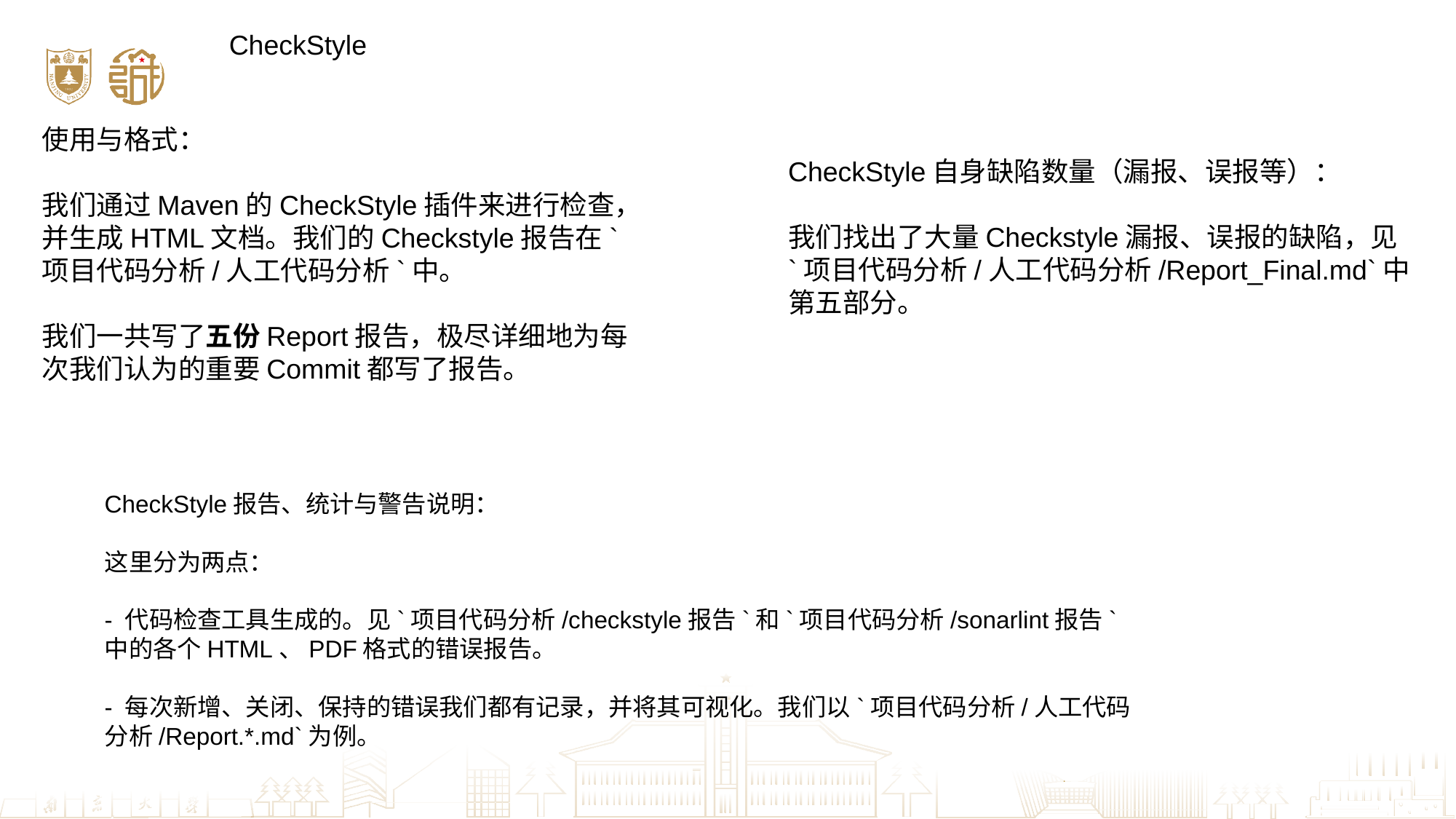

CheckStyle
使用与格式：

我们通过Maven的CheckStyle插件来进行检查，并生成HTML文档。我们的Checkstyle报告在`项目代码分析/人工代码分析`中。

我们一共写了五份Report报告，极尽详细地为每次我们认为的重要Commit都写了报告。
CheckStyle自身缺陷数量（漏报、误报等）：

我们找出了大量Checkstyle漏报、误报的缺陷，见`项目代码分析/人工代码分析/Report_Final.md`中第五部分。
CheckStyle报告、统计与警告说明：

这里分为两点：

- 代码检查工具生成的。见`项目代码分析/checkstyle报告`和`项目代码分析/sonarlint报告`中的各个HTML、PDF格式的错误报告。

- 每次新增、关闭、保持的错误我们都有记录，并将其可视化。我们以`项目代码分析/人工代码分析/Report.*.md`为例。